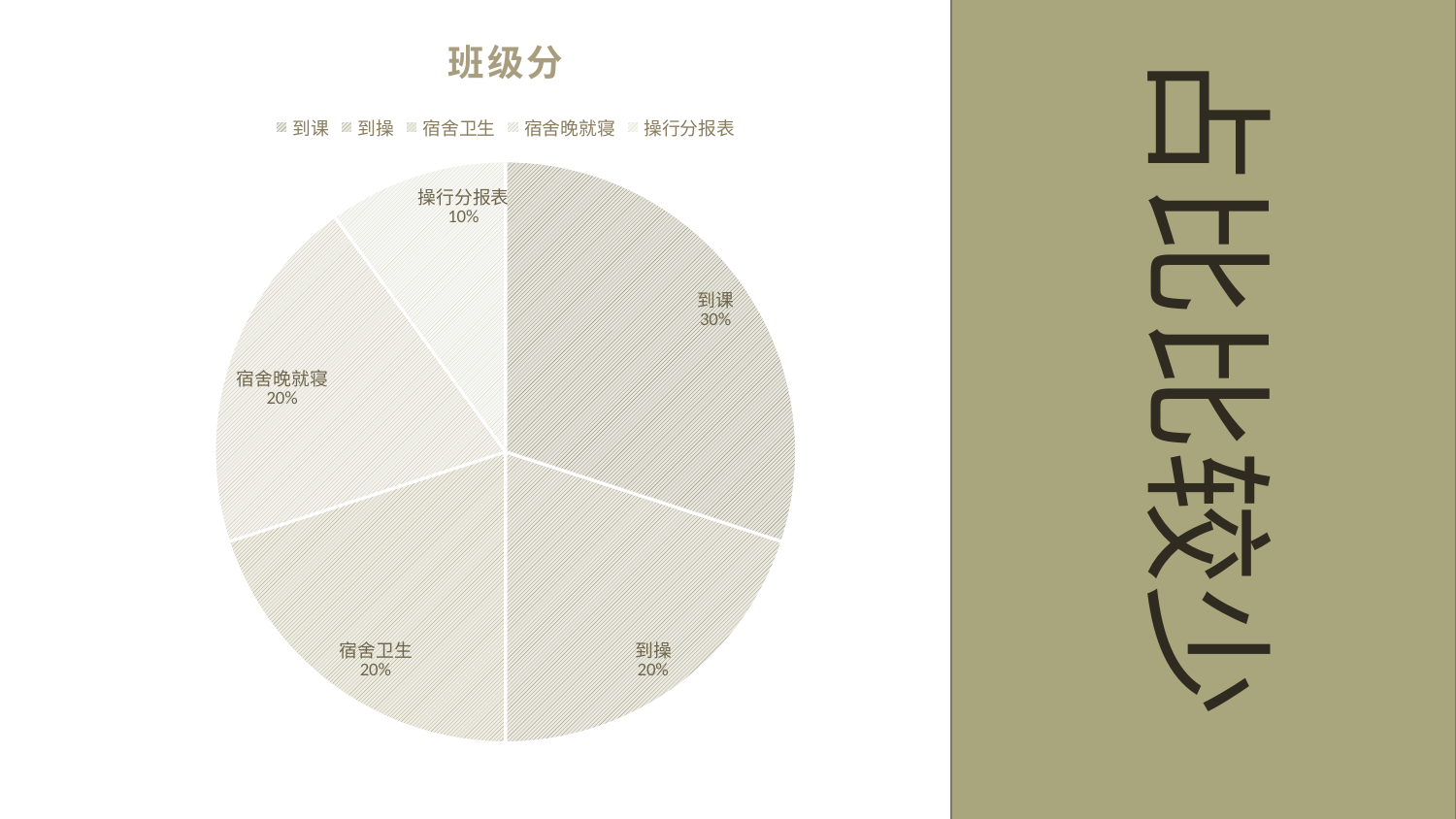

### Chart: 班级分

| Category | 班级分 |
|---|---|
| 到课 | 30.0 |
| 到操 | 20.0 |
| 宿舍卫生 | 20.0 |
| 宿舍晚就寝 | 20.0 |
| 操行分报表 | 10.0 |
占比比较少